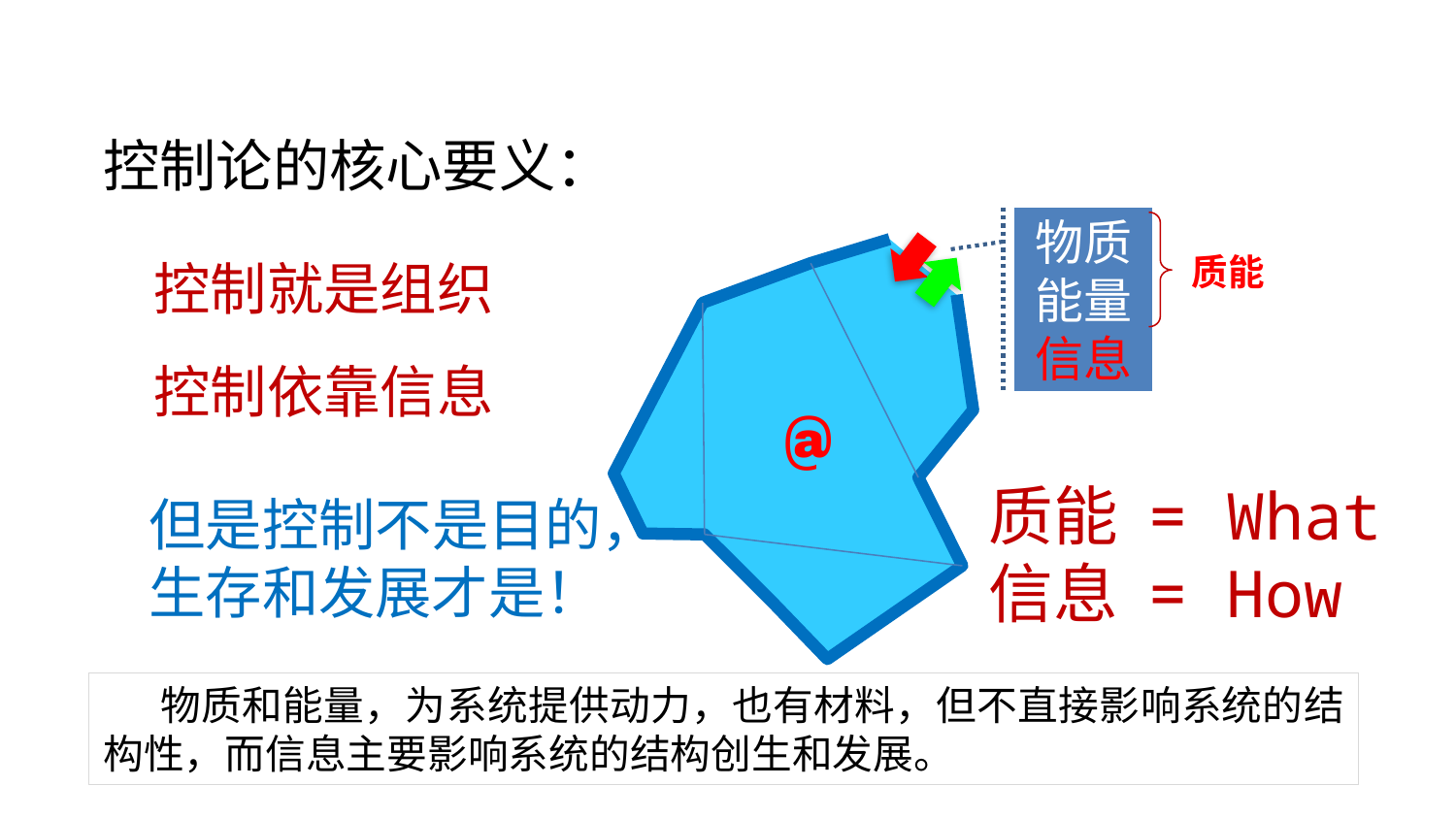

控制论的核心要义：
物质
能量
信息

@

质能
控制就是组织
控制依靠信息
质能 = What
信息 = How
但是控制不是目的，
生存和发展才是！
物质和能量，为系统提供动力，也有材料，但不直接影响系统的结构性，而信息主要影响系统的结构创生和发展。